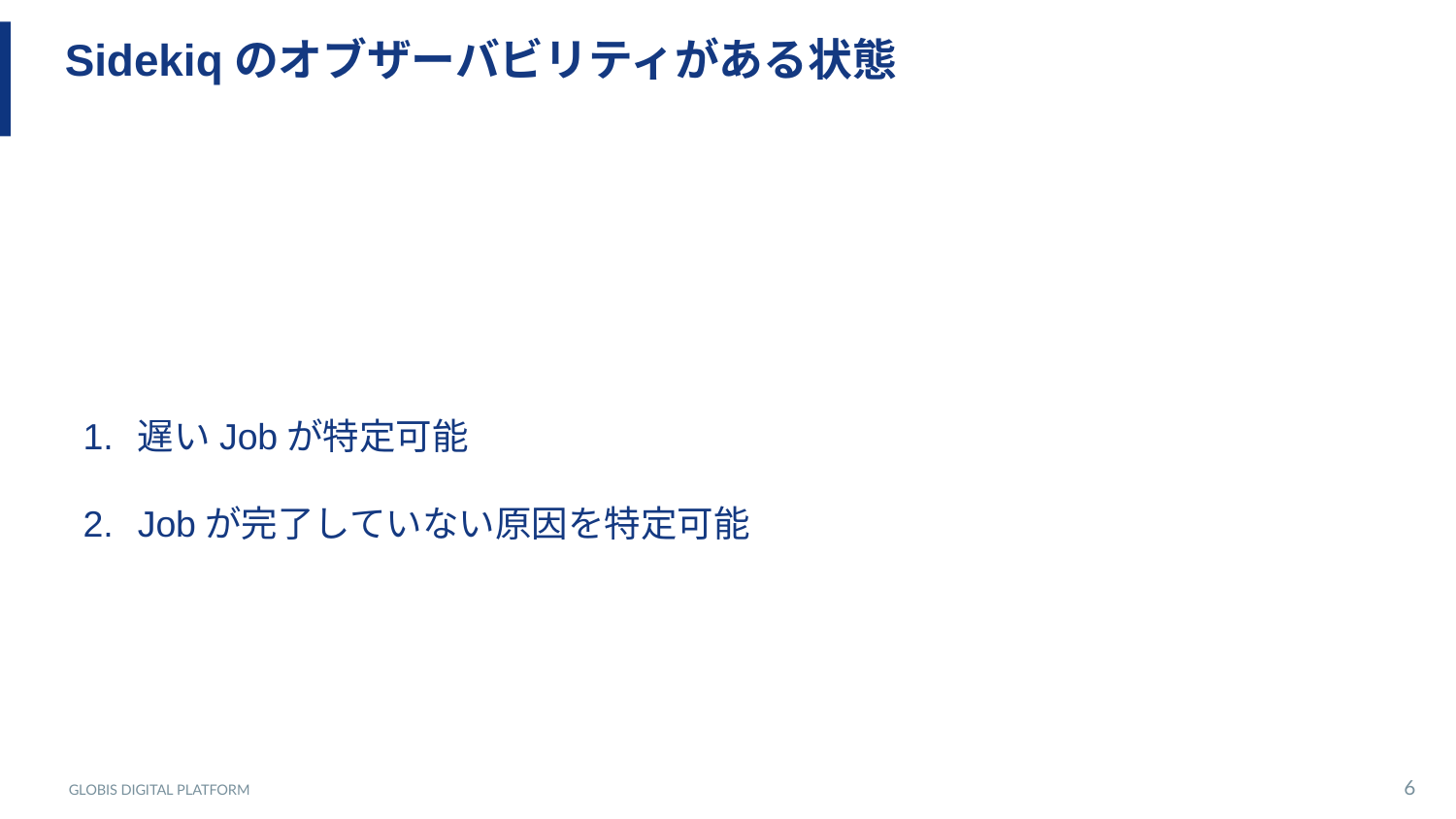

# Sidekiqのオブザーバビリティがある状態

遅いJobが特定可能
Jobが完了していない原因を特定可能